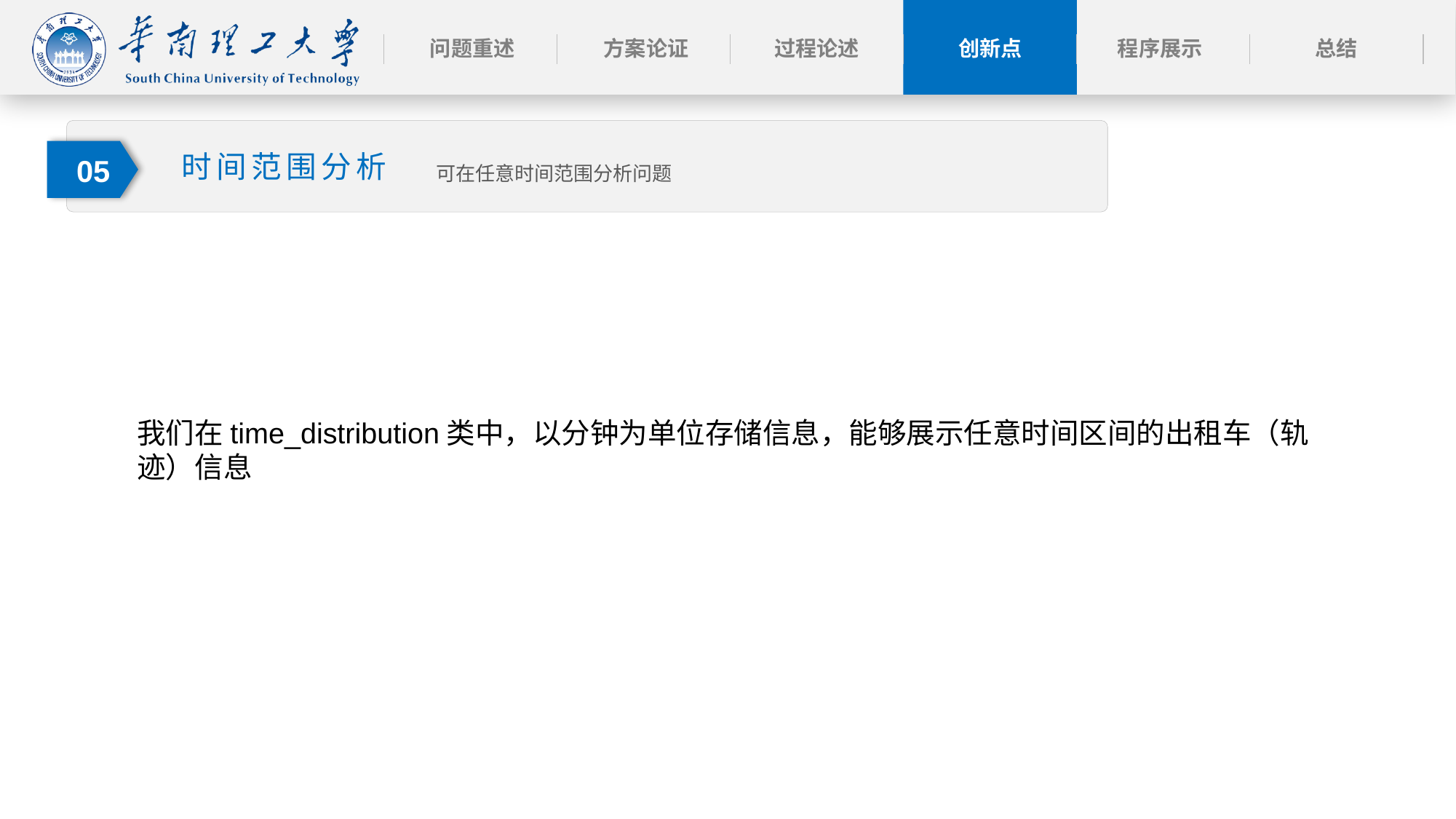

时间范围分析
可在任意时间范围分析问题

05
我们在time_distribution类中，以分钟为单位存储信息，能够展示任意时间区间的出租车（轨迹）信息